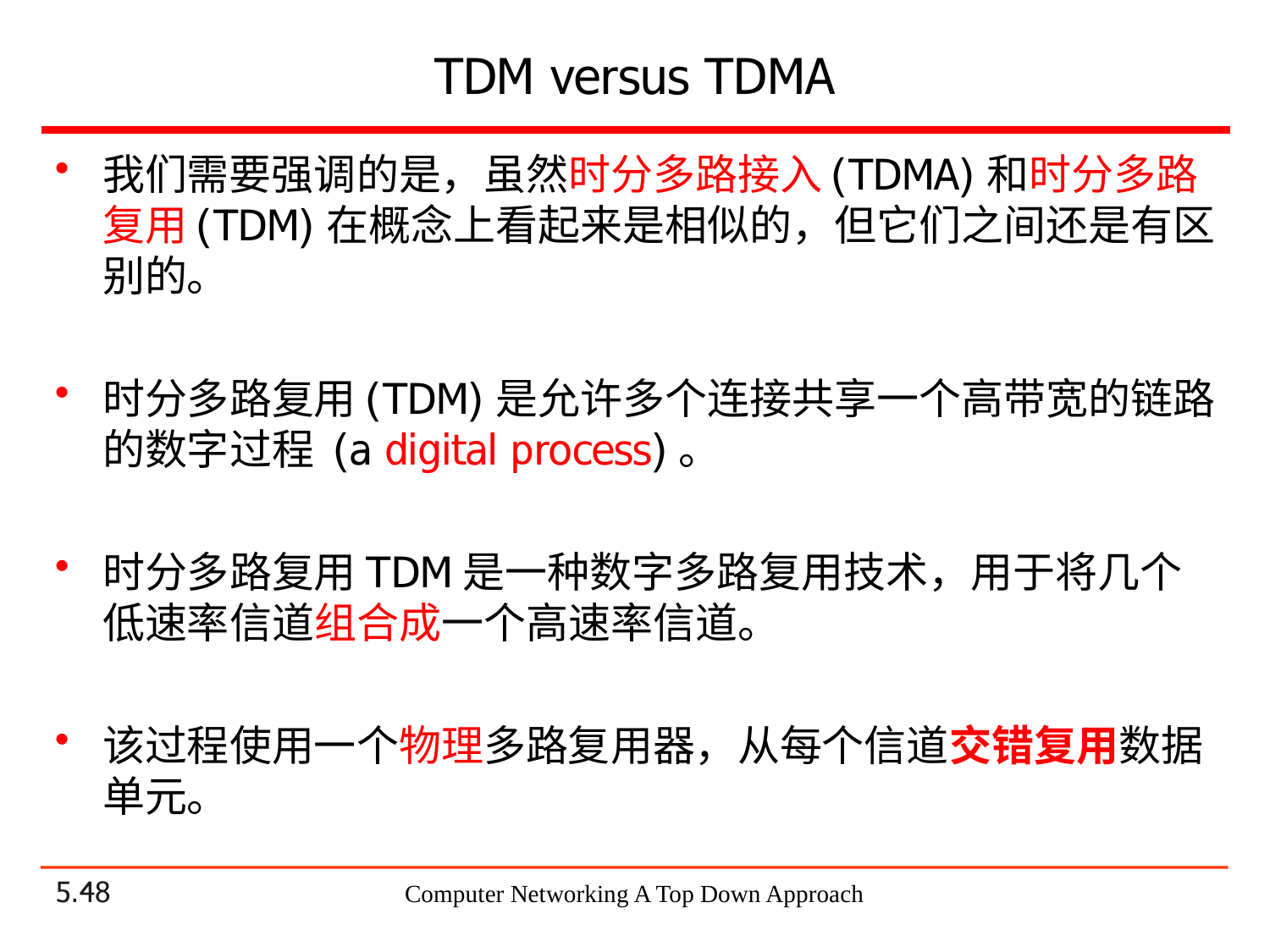

# TDM versus TDMA
我们需要强调的是，虽然时分多路接入(TDMA)和时分多路复用(TDM)在概念上看起来是相似的，但它们之间还是有区别的。

时分多路复用(TDM)是允许多个连接共享一个高带宽的链路的数字过程 (a digital process)。

时分多路复用TDM是一种数字多路复用技术，用于将几个低速率信道组合成一个高速率信道。

该过程使用一个物理多路复用器，从每个信道交错复用数据单元。